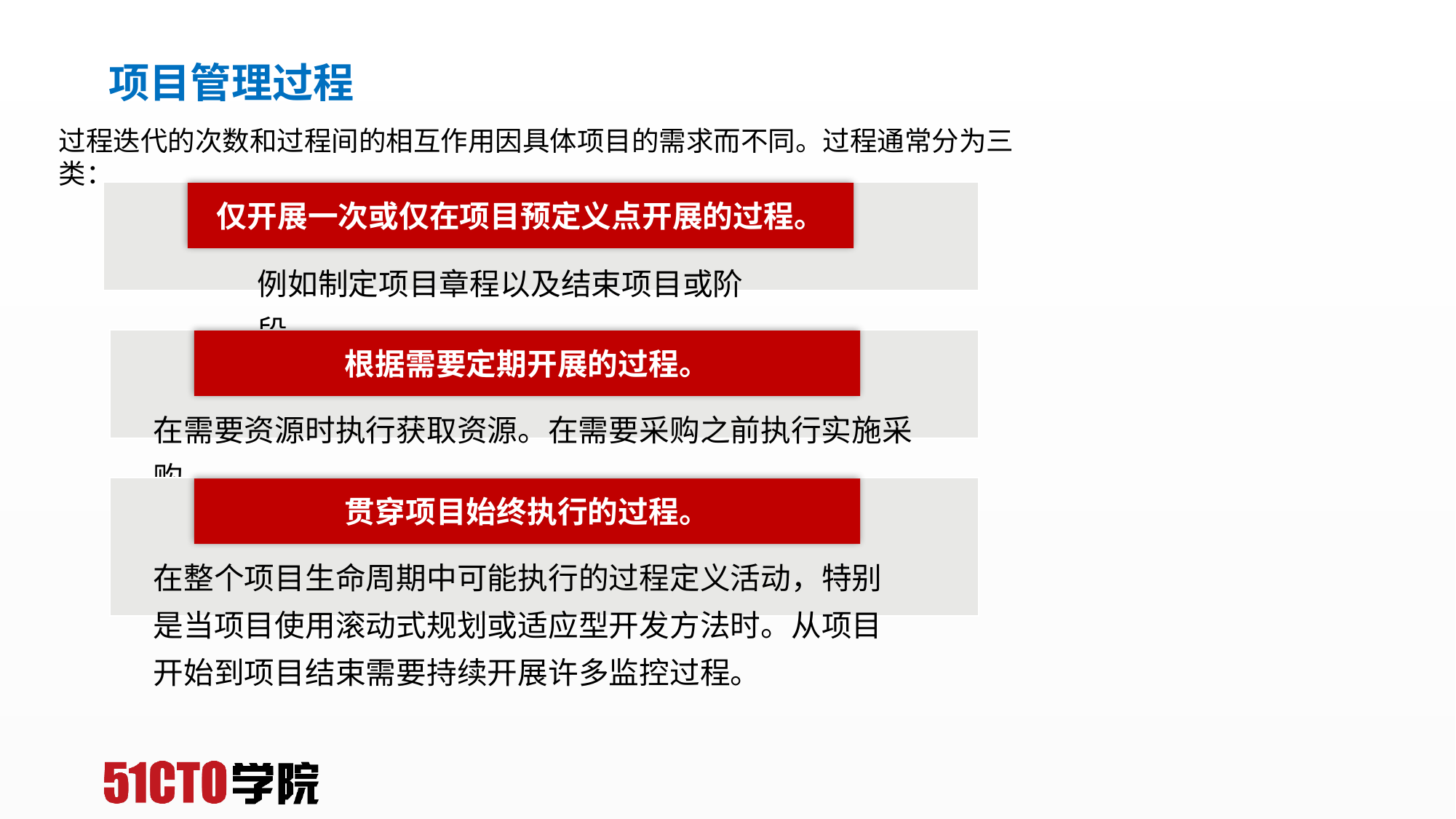

# 项目管理过程
过程迭代的次数和过程间的相互作用因具体项目的需求而不同。过程通常分为三类：

仅开展一次或仅在项目预定义点开展的过程。
例如制定项目章程以及结束项目或阶段。

根据需要定期开展的过程。
在需要资源时执行获取资源。在需要采购之前执行实施采购。

贯穿项目始终执行的过程。
在整个项目生命周期中可能执行的过程定义活动，特别是当项目使用滚动式规划或适应型开发方法时。从项目开始到项目结束需要持续开展许多监控过程。